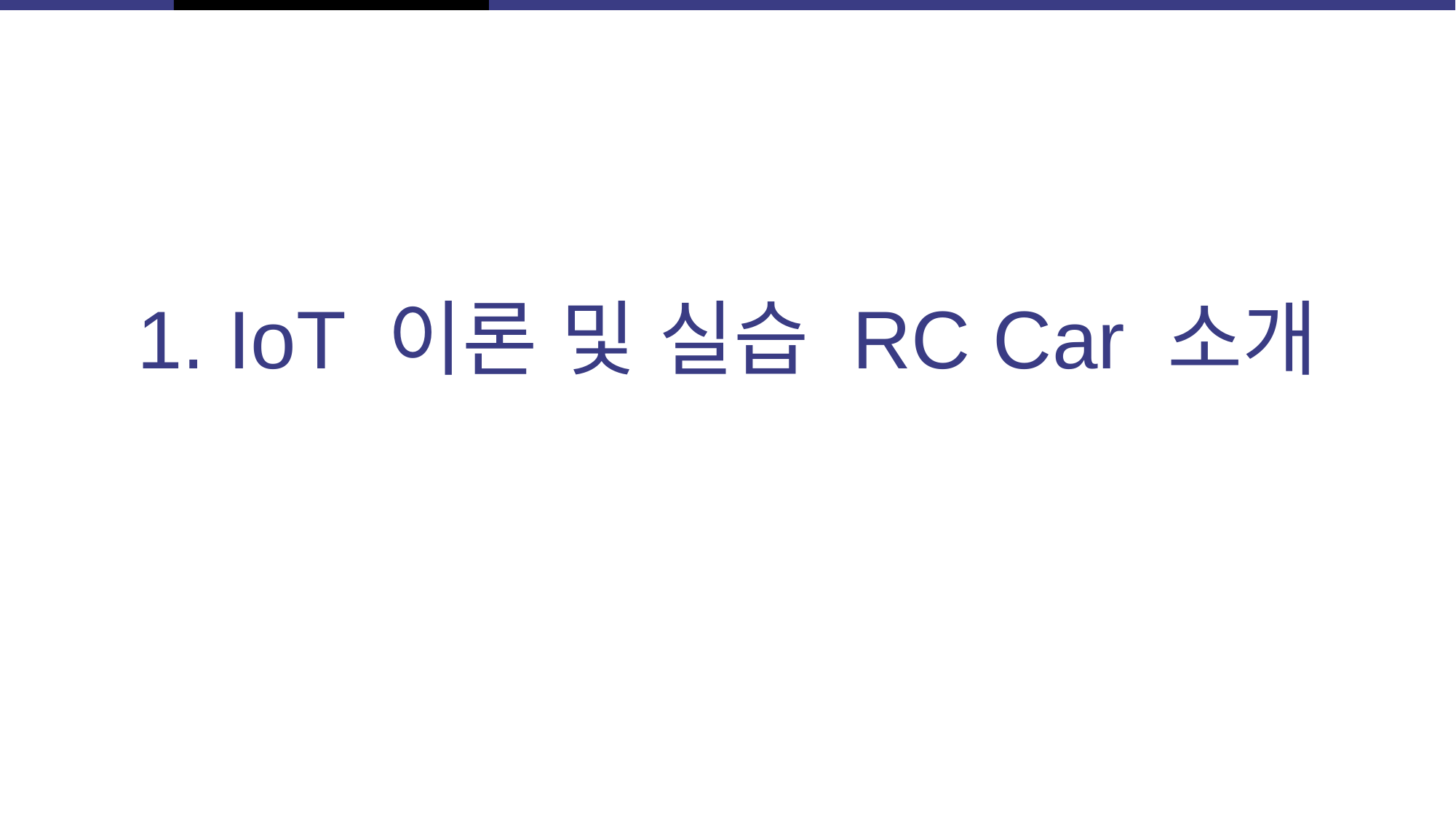

# 1. IoT 이론 및 실습 RC Car 소개